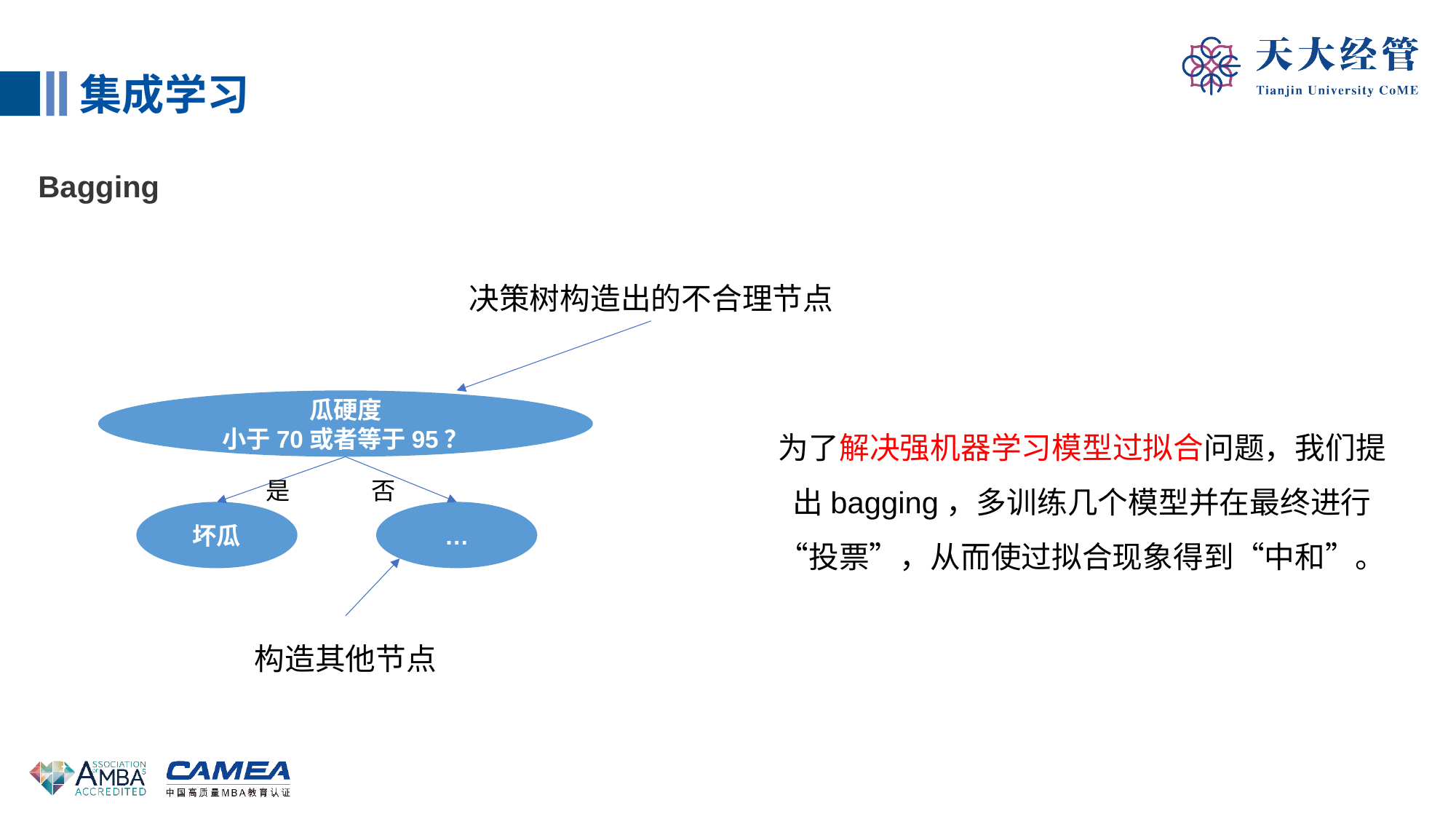

集成学习

Bagging
决策树构造出的不合理节点
瓜硬度
小于70或者等于95？
为了解决强机器学习模型过拟合问题，我们提出bagging，多训练几个模型并在最终进行“投票”，从而使过拟合现象得到“中和”。
否
是
坏瓜
…
构造其他节点